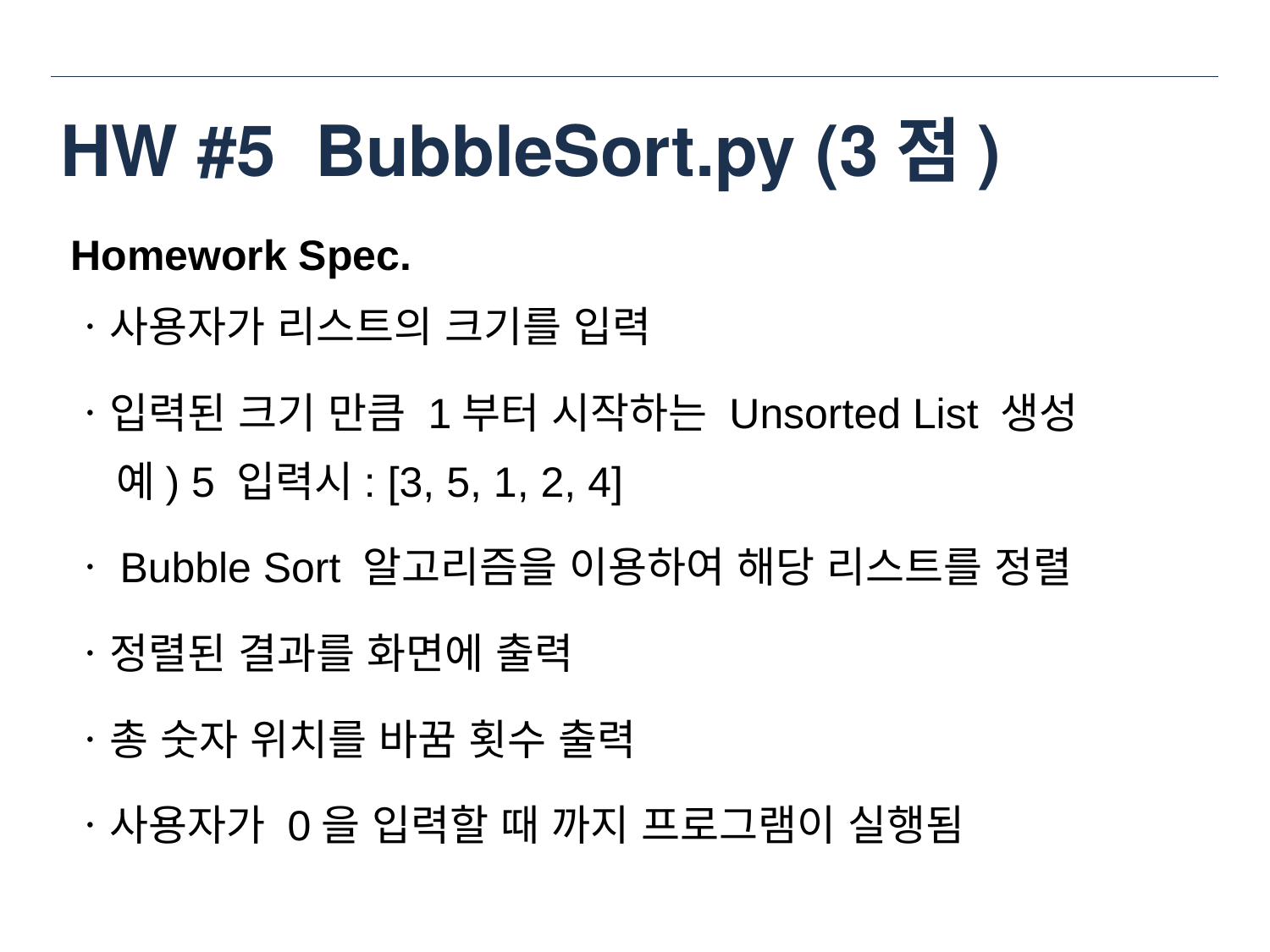

# HW #5  BubbleSort.py (3점)
Homework Spec.
ㆍ사용자가 리스트의 크기를 입력
ㆍ입력된 크기 만큼 1부터 시작하는 Unsorted List 생성
   예) 5 입력시: [3, 5, 1, 2, 4]
ㆍBubble Sort 알고리즘을 이용하여 해당 리스트를 정렬
ㆍ정렬된 결과를 화면에 출력
ㆍ총 숫자 위치를 바꿈 횟수 출력
ㆍ사용자가 0을 입력할 때 까지 프로그램이 실행됨